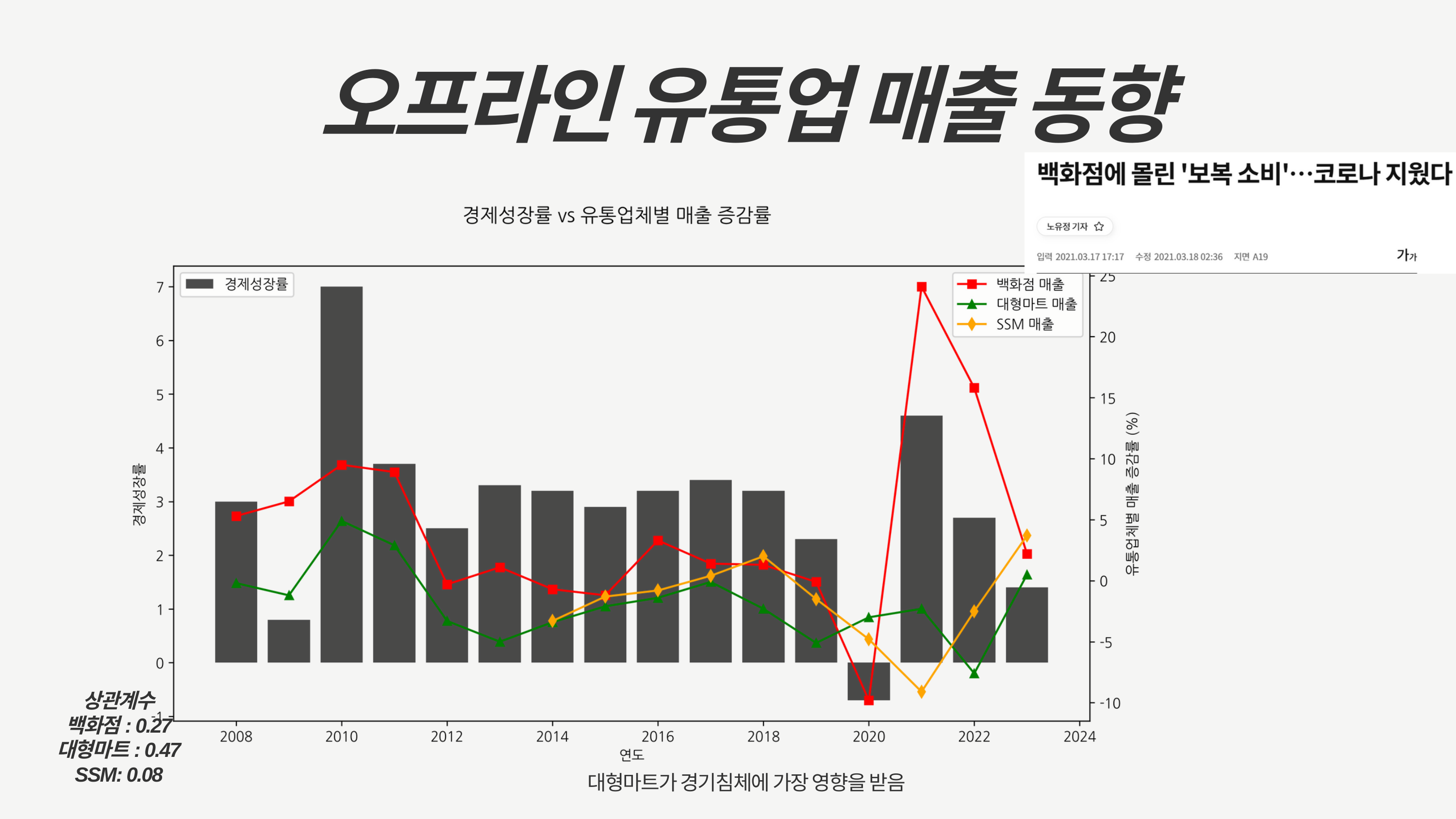

오프라인 유통업 매출 동향

상관계수
백화점: 0.27
대형마트: 0.47
SSM: 0.08
대형마트가 경기침체에 가장 영향을 받음